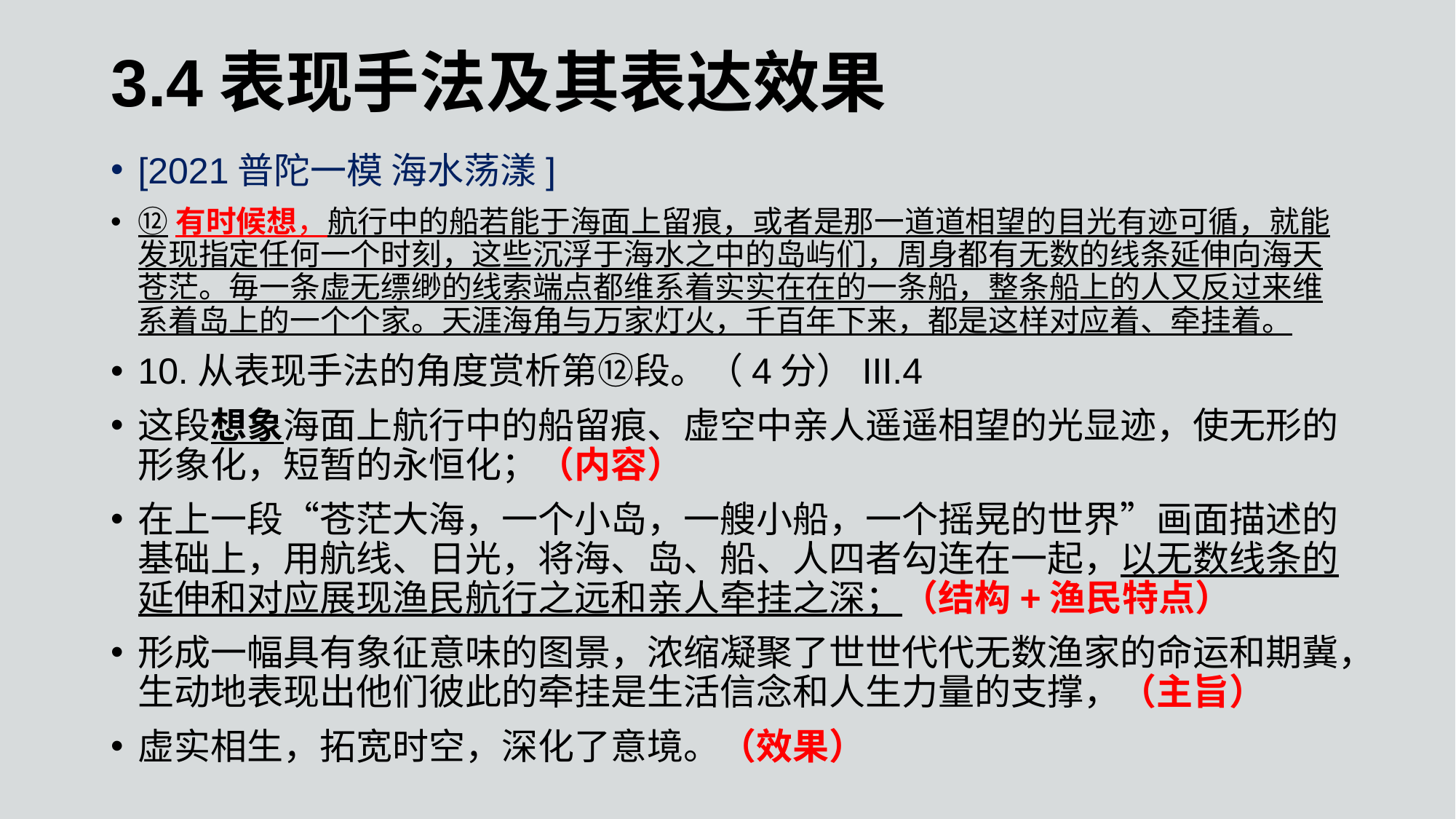

3.4表现手法及其表达效果
[2021普陀一模 海水荡漾]
⑫有时候想，航行中的船若能于海面上留痕，或者是那一道道相望的目光有迹可循，就能发现指定任何一个时刻，这些沉浮于海水之中的岛屿们，周身都有无数的线条延伸向海天苍茫。毎一条虚无缥缈的线索端点都维系着实实在在的一条船，整条船上的人又反过来维系着岛上的一个个家。天涯海角与万家灯火，千百年下来，都是这样对应着、牵挂着。
10.从表现手法的角度赏析第⑫段。（4分）III.4
这段想象海面上航行中的船留痕、虚空中亲人遥遥相望的光显迹，使无形的形象化，短暂的永恒化；（内容）
在上一段“苍茫大海，一个小岛，一艘小船，一个摇晃的世界”画面描述的基础上，用航线、日光，将海、岛、船、人四者勾连在一起，以无数线条的延伸和对应展现渔民航行之远和亲人牵挂之深；（结构+渔民特点）
形成一幅具有象征意味的图景，浓缩凝聚了世世代代无数渔家的命运和期冀，生动地表现出他们彼此的牵挂是生活信念和人生力量的支撑，（主旨）
虚实相生，拓宽时空，深化了意境。（效果）